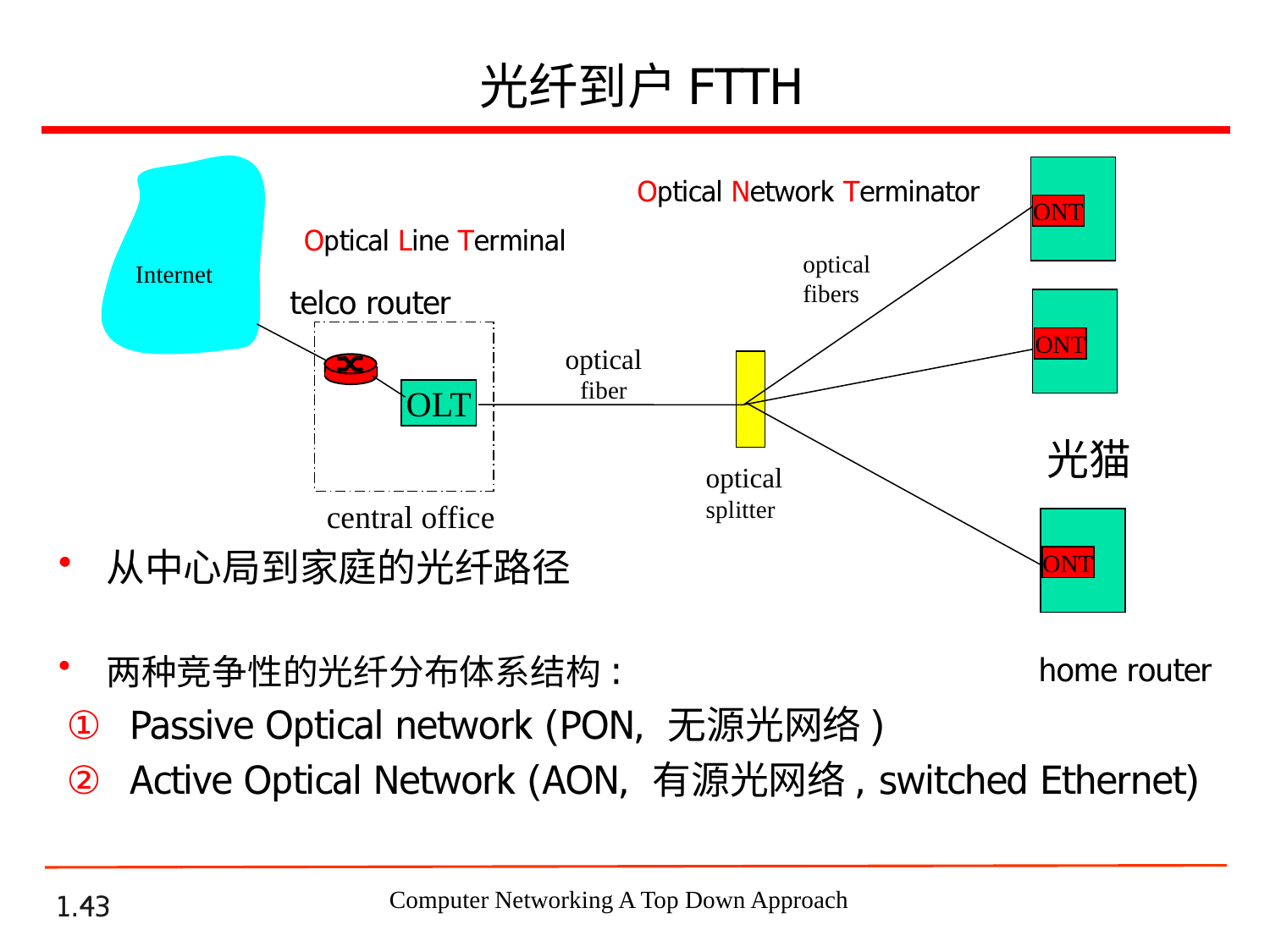

光纤到户FTTH
Optical Network Terminator

ONT

optical
fibers
Internet

ONT

optical
fiber

OLT

optical
splitter
central office

ONT
Optical Line Terminal
telco router
光猫
从中心局到家庭的光纤路径

两种竞争性的光纤分布体系结构:
Passive Optical network (PON, 无源光网络)
Active Optical Network (AON, 有源光网络, switched Ethernet)
home router